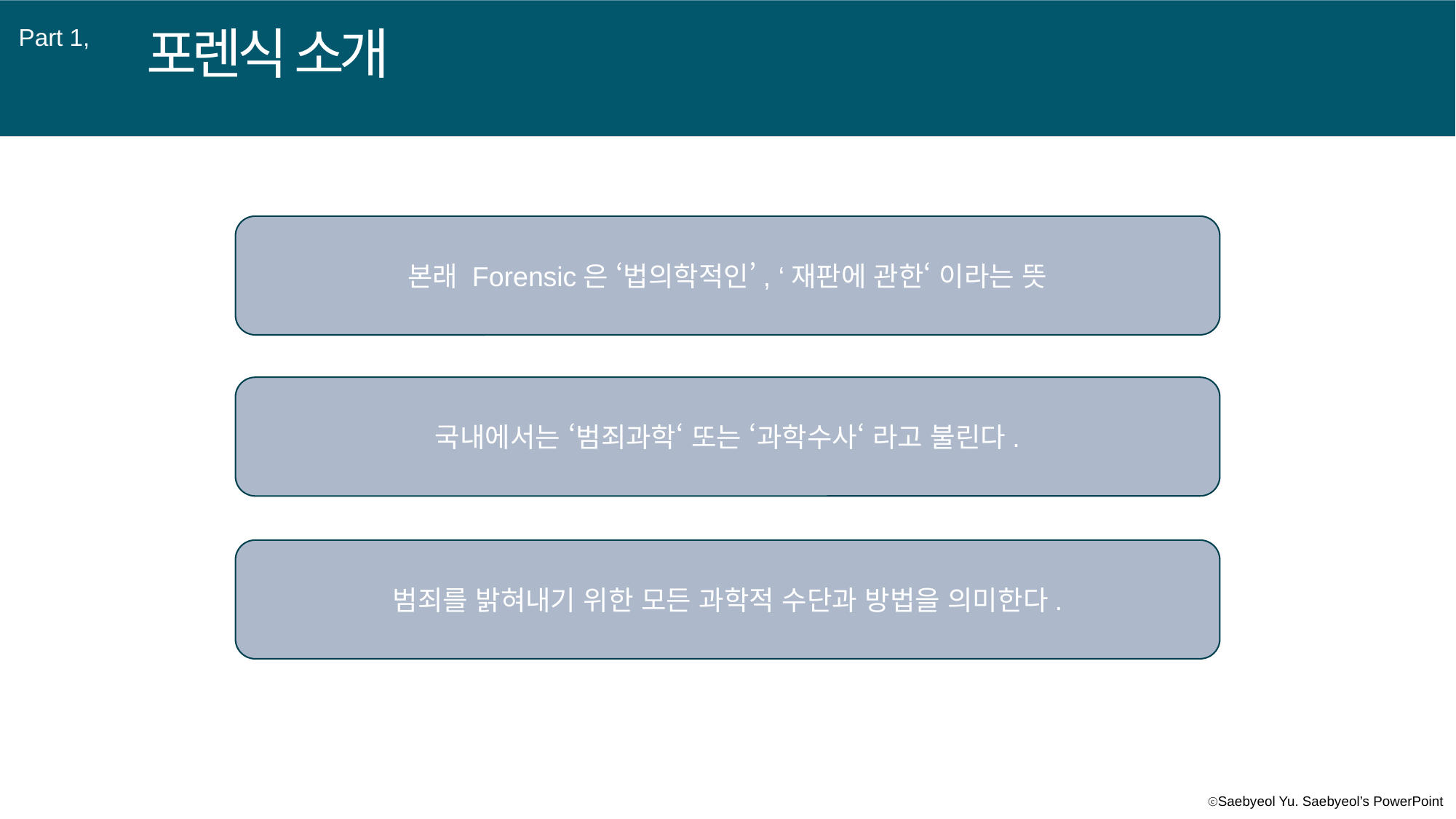

포렌식 소개
Part 1,
본래 Forensic은 ‘법의학적인’, ‘재판에 관한‘ 이라는 뜻
국내에서는 ‘범죄과학‘ 또는 ‘과학수사‘ 라고 불린다.
범죄를 밝혀내기 위한 모든 과학적 수단과 방법을 의미한다.